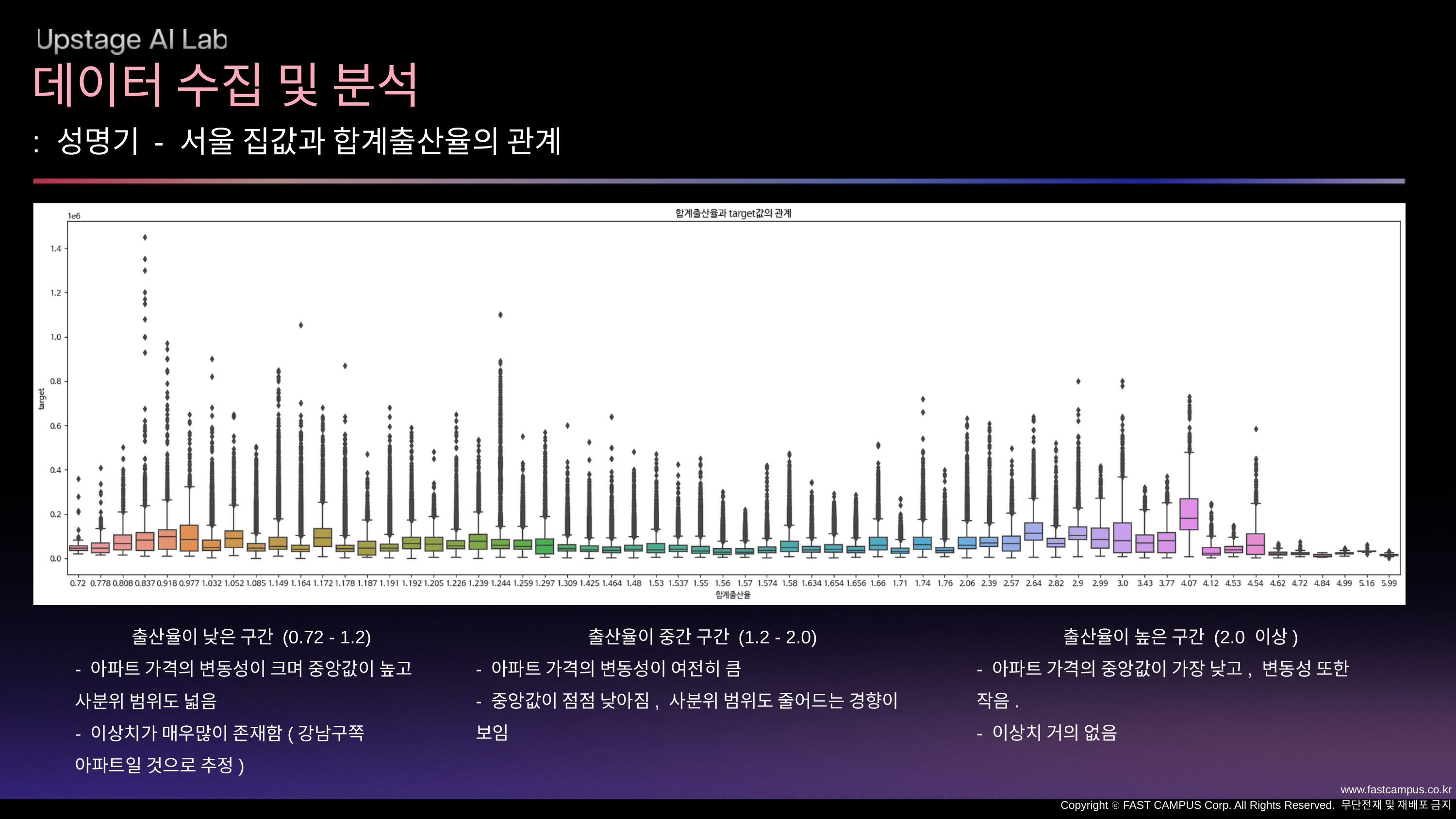

데이터 수집 및 분석
: 성명기 - 서울 집값과 합계출산율의 관계

출산율이 낮은 구간 (0.72 - 1.2)
- 아파트 가격의 변동성이 크며 중앙값이 높고 사분위 범위도 넓음
- 이상치가 매우많이 존재함(강남구쪽 아파트일 것으로 추정)
출산율이 중간 구간 (1.2 - 2.0)
- 아파트 가격의 변동성이 여전히 큼
- 중앙값이 점점 낮아짐, 사분위 범위도 줄어드는 경향이 보임
출산율이 높은 구간 (2.0 이상)
- 아파트 가격의 중앙값이 가장 낮고, 변동성 또한 작음.
- 이상치 거의 없음
www.fastcampus.co.kr
Copyright ⓒ FAST CAMPUS Corp. All Rights Reserved. 무단전재 및 재배포 금지